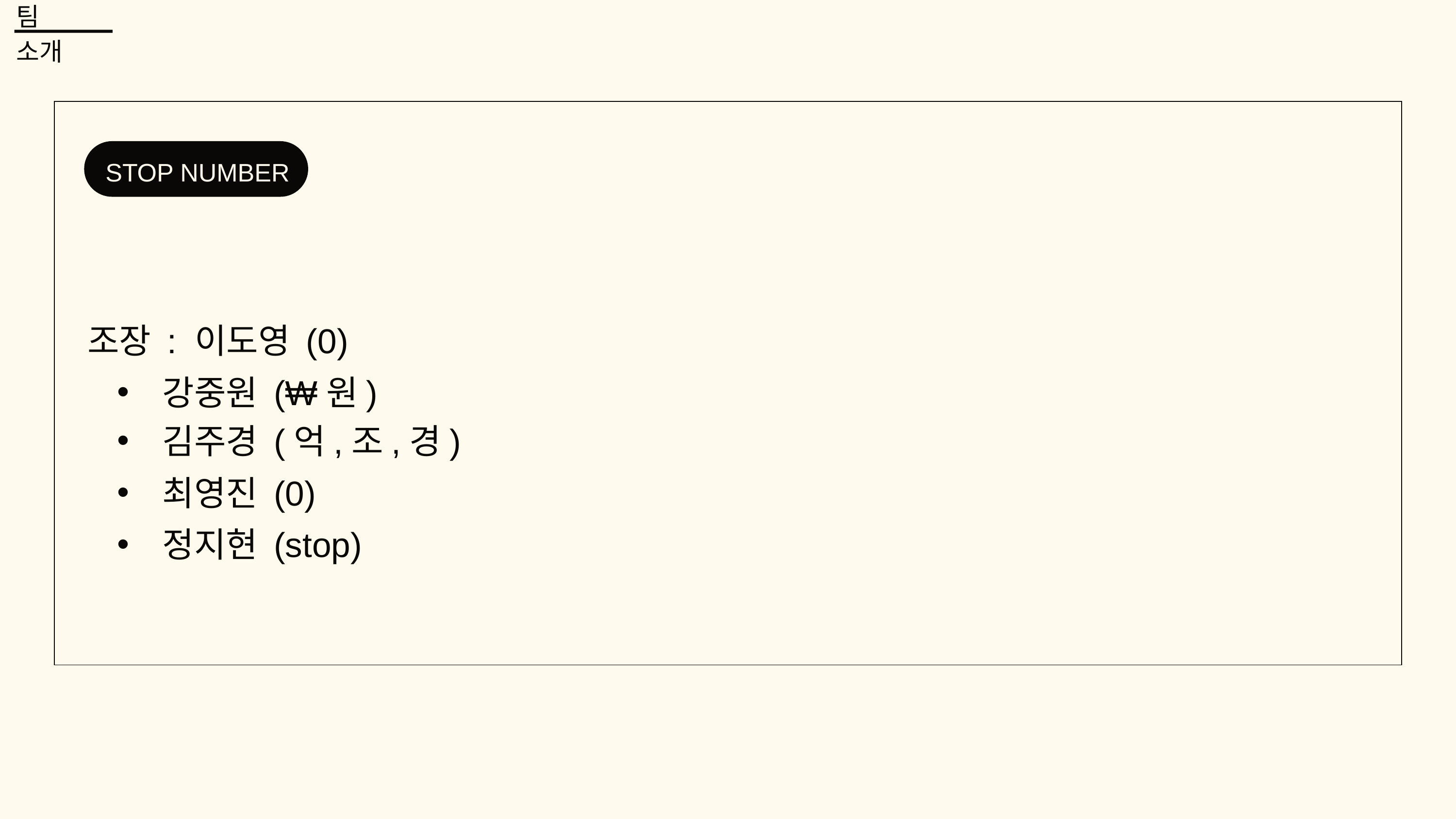

팀 소개

STOP NUMBER
조장 : 이도영 (0)
 강중원 (₩원)
 김주경 (억,조,경)
 최영진 (0)
 정지현 (stop)